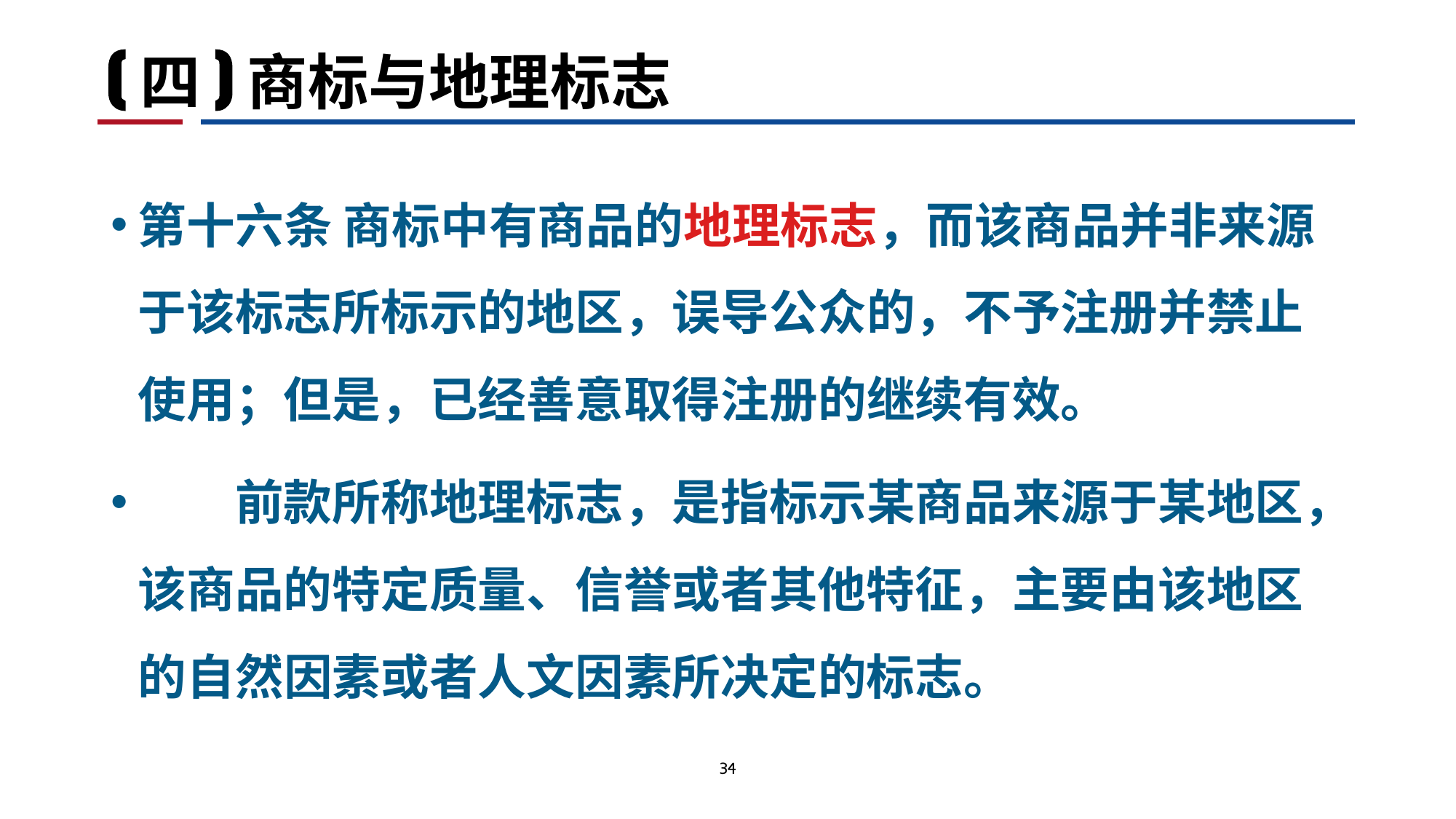

# (四)商标与地理标志
第十六条 商标中有商品的地理标志，而该商品并非来源于该标志所标示的地区，误导公众的，不予注册并禁止使用；但是，已经善意取得注册的继续有效。
　　前款所称地理标志，是指标示某商品来源于某地区，该商品的特定质量、信誉或者其他特征，主要由该地区的自然因素或者人文因素所决定的标志。

34